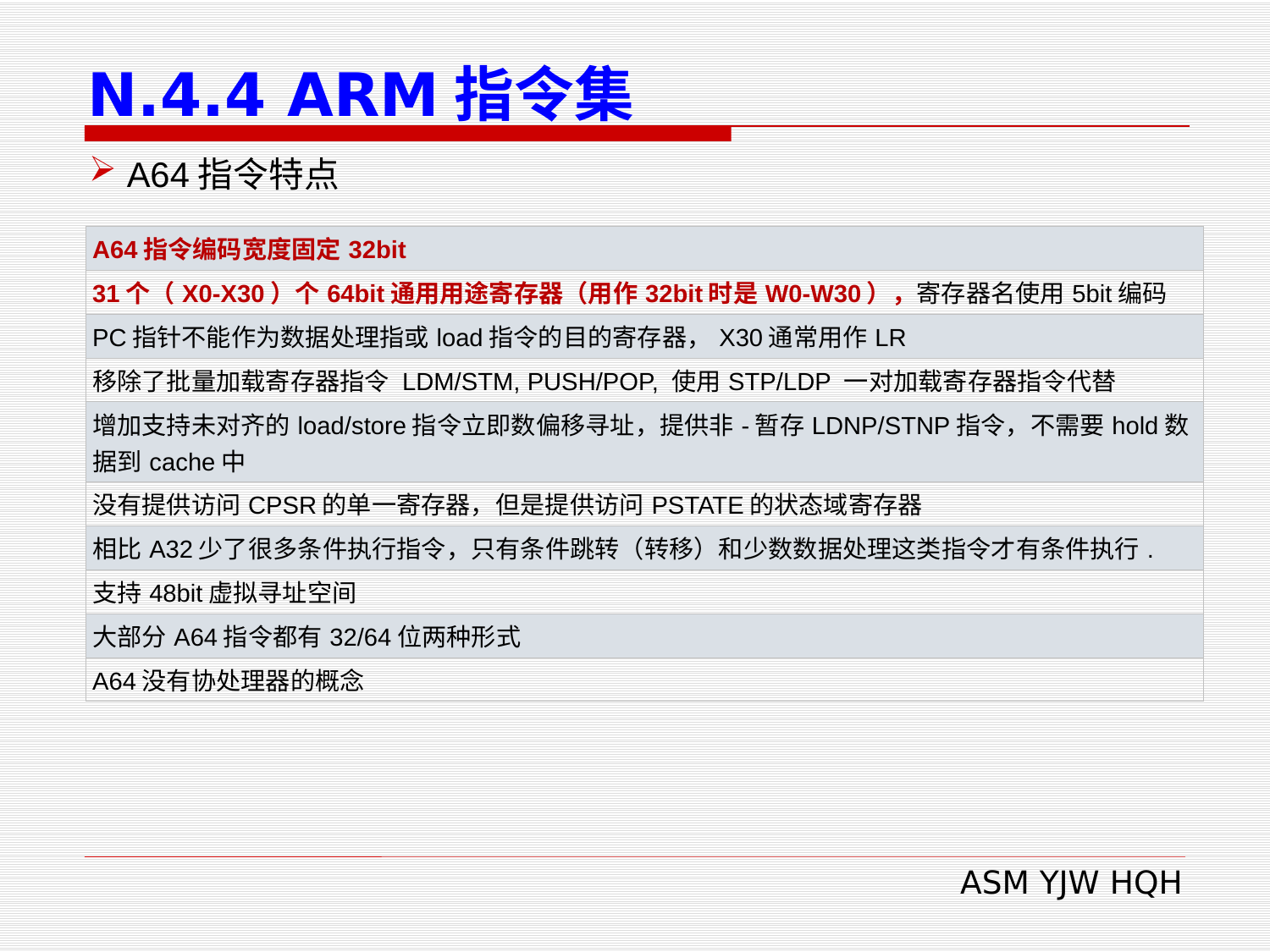

# N.4.4 ARM指令集
 A64指令特点
| A64指令编码宽度固定32bit |
| --- |
| 31个（X0-X30）个64bit通用用途寄存器（用作32bit时是W0-W30），寄存器名使用5bit编码 |
| PC指针不能作为数据处理指或load指令的目的寄存器，X30通常用作LR |
| 移除了批量加载寄存器指令 LDM/STM, PUSH/POP, 使用STP/LDP 一对加载寄存器指令代替 |
| 增加支持未对齐的load/store指令立即数偏移寻址，提供非-暂存LDNP/STNP指令，不需要hold数据到cache中 |
| 没有提供访问CPSR的单一寄存器，但是提供访问PSTATE的状态域寄存器 |
| 相比A32少了很多条件执行指令，只有条件跳转（转移）和少数数据处理这类指令才有条件执行. |
| 支持48bit虚拟寻址空间 |
| 大部分A64指令都有32/64位两种形式 |
| A64没有协处理器的概念 |